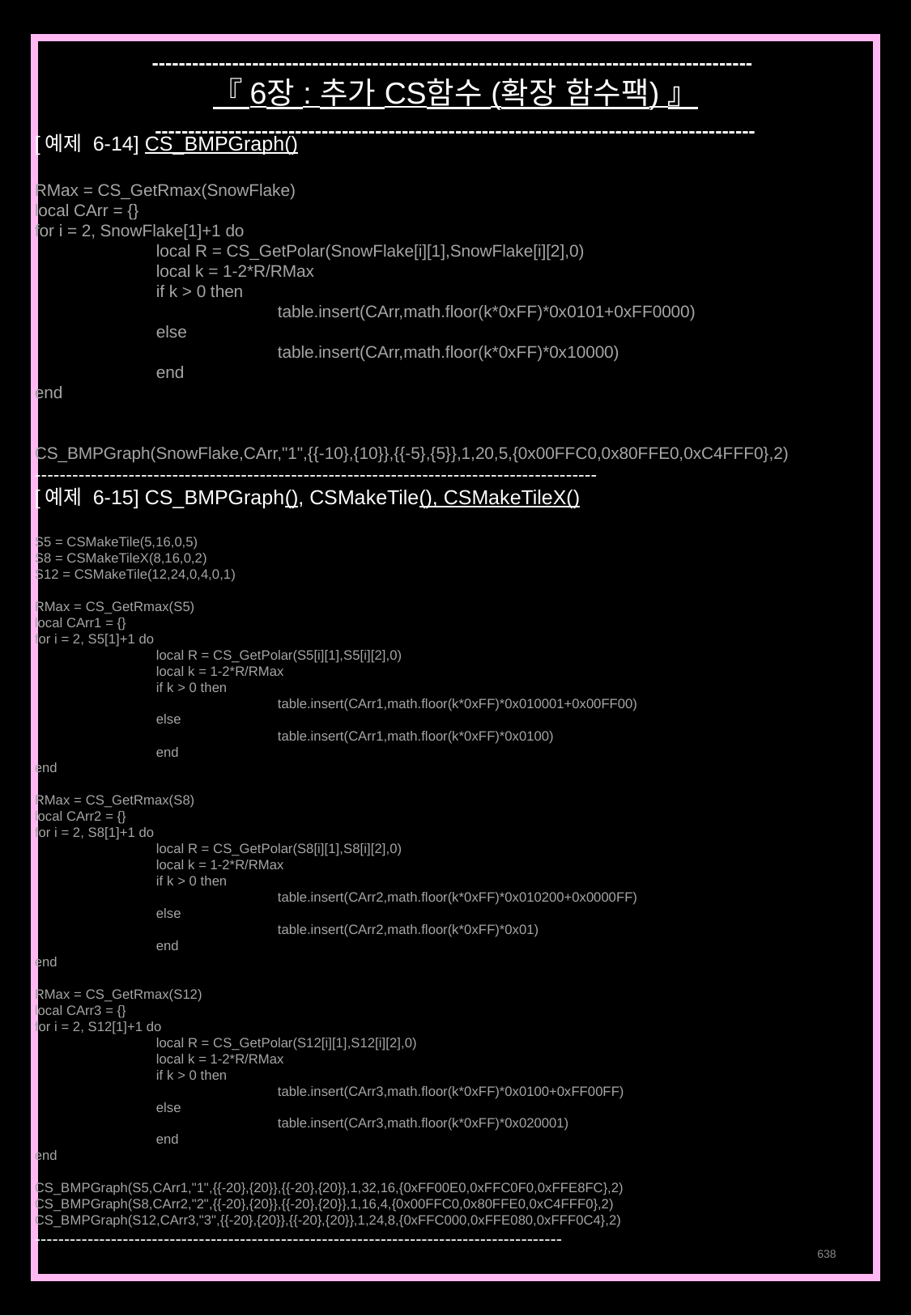

------------------------------------------------------------------------------------------
『 6장 : 추가 CS함수 (확장 함수팩) 』
------------------------------------------------------------------------------------------
[예제 6-14] CS_BMPGraph()

RMax = CS_GetRmax(SnowFlake)
local CArr = {}
for i = 2, SnowFlake[1]+1 do
	local R = CS_GetPolar(SnowFlake[i][1],SnowFlake[i][2],0)
	local k = 1-2*R/RMax
	if k > 0 then
		table.insert(CArr,math.floor(k*0xFF)*0x0101+0xFF0000)
	else
		table.insert(CArr,math.floor(k*0xFF)*0x10000)
	end
end

CS_BMPGraph(SnowFlake,CArr,"1",{{-10},{10}},{{-5},{5}},1,20,5,{0x00FFC0,0x80FFE0,0xC4FFF0},2)
------------------------------------------------------------------------------------------
[예제 6-15] CS_BMPGraph(), CSMakeTile(), CSMakeTileX()

S5 = CSMakeTile(5,16,0,5)
S8 = CSMakeTileX(8,16,0,2)
S12 = CSMakeTile(12,24,0,4,0,1)

RMax = CS_GetRmax(S5)
local CArr1 = {}
for i = 2, S5[1]+1 do
	local R = CS_GetPolar(S5[i][1],S5[i][2],0)
	local k = 1-2*R/RMax
	if k > 0 then
		table.insert(CArr1,math.floor(k*0xFF)*0x010001+0x00FF00)
	else
		table.insert(CArr1,math.floor(k*0xFF)*0x0100)
	end
end

RMax = CS_GetRmax(S8)
local CArr2 = {}
for i = 2, S8[1]+1 do
	local R = CS_GetPolar(S8[i][1],S8[i][2],0)
	local k = 1-2*R/RMax
	if k > 0 then
		table.insert(CArr2,math.floor(k*0xFF)*0x010200+0x0000FF)
	else
		table.insert(CArr2,math.floor(k*0xFF)*0x01)
	end
end

RMax = CS_GetRmax(S12)
local CArr3 = {}
for i = 2, S12[1]+1 do
	local R = CS_GetPolar(S12[i][1],S12[i][2],0)
	local k = 1-2*R/RMax
	if k > 0 then
		table.insert(CArr3,math.floor(k*0xFF)*0x0100+0xFF00FF)
	else
		table.insert(CArr3,math.floor(k*0xFF)*0x020001)
	end
end

CS_BMPGraph(S5,CArr1,"1",{{-20},{20}},{{-20},{20}},1,32,16,{0xFF00E0,0xFFC0F0,0xFFE8FC},2)
CS_BMPGraph(S8,CArr2,"2",{{-20},{20}},{{-20},{20}},1,16,4,{0x00FFC0,0x80FFE0,0xC4FFF0},2)
CS_BMPGraph(S12,CArr3,"3",{{-20},{20}},{{-20},{20}},1,24,8,{0xFFC000,0xFFE080,0xFFF0C4},2)
------------------------------------------------------------------------------------------
638